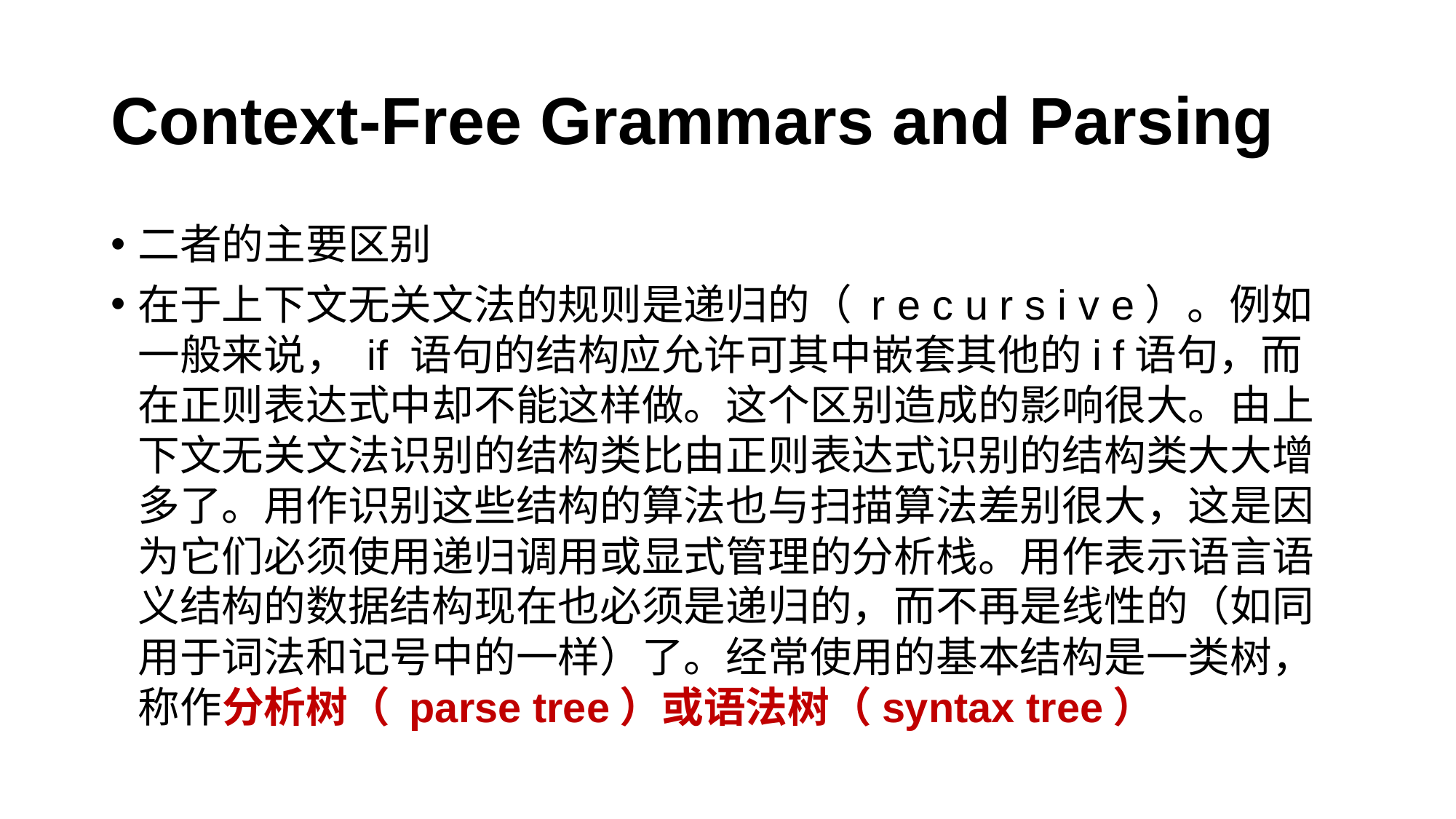

# Context-Free Grammars and Parsing
二者的主要区别
在于上下文无关文法的规则是递归的（ r e c u r s i v e）。例如一般来说， if 语句的结构应允许可其中嵌套其他的i f语句，而在正则表达式中却不能这样做。这个区别造成的影响很大。由上下文无关文法识别的结构类比由正则表达式识别的结构类大大增多了。用作识别这些结构的算法也与扫描算法差别很大，这是因为它们必须使用递归调用或显式管理的分析栈。用作表示语言语义结构的数据结构现在也必须是递归的，而不再是线性的（如同用于词法和记号中的一样）了。经常使用的基本结构是一类树，称作分析树（ parse tree）或语法树（syntax tree）